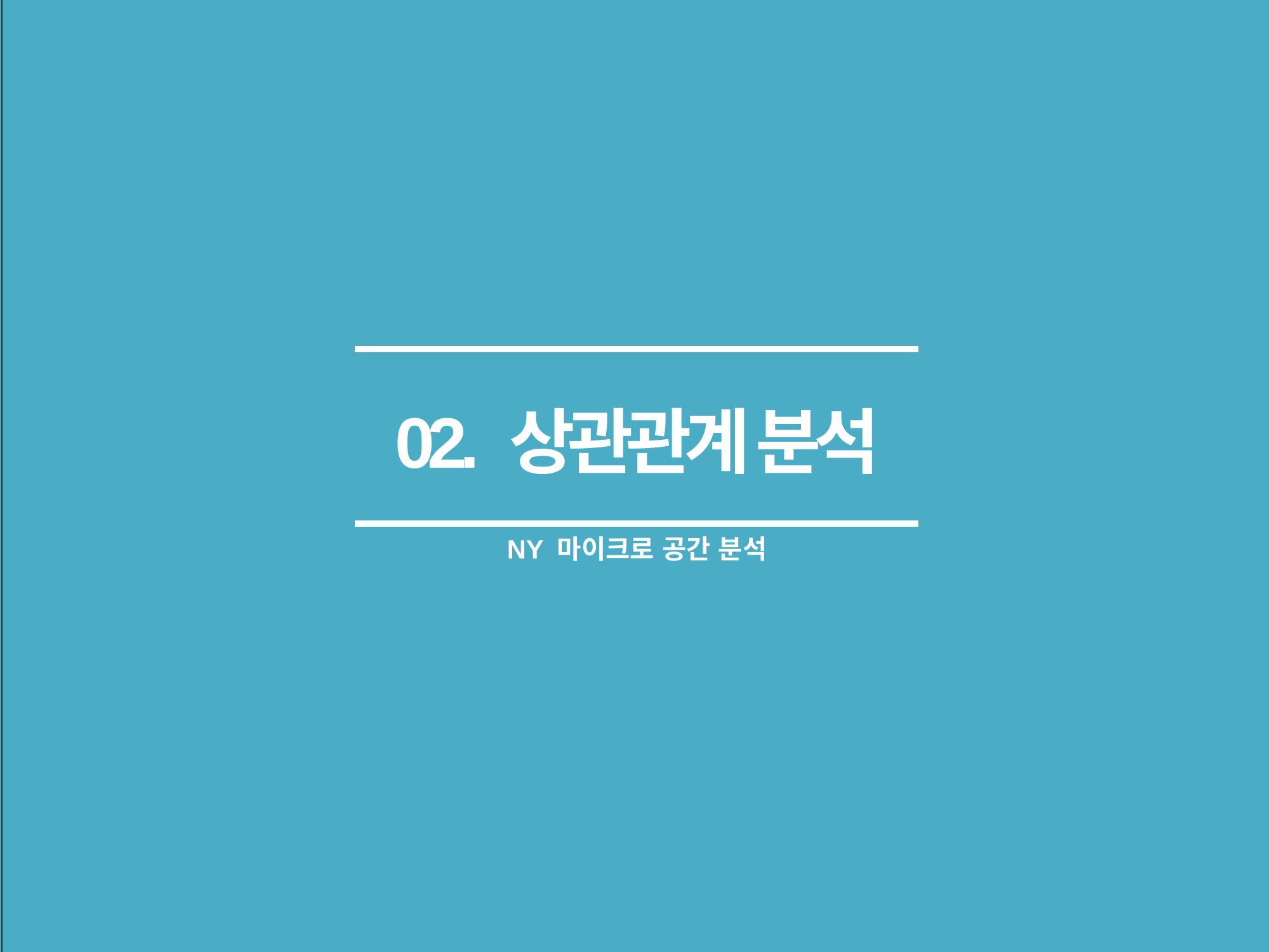

02. 상관관계 분석

NY 마이크로 공간 분석